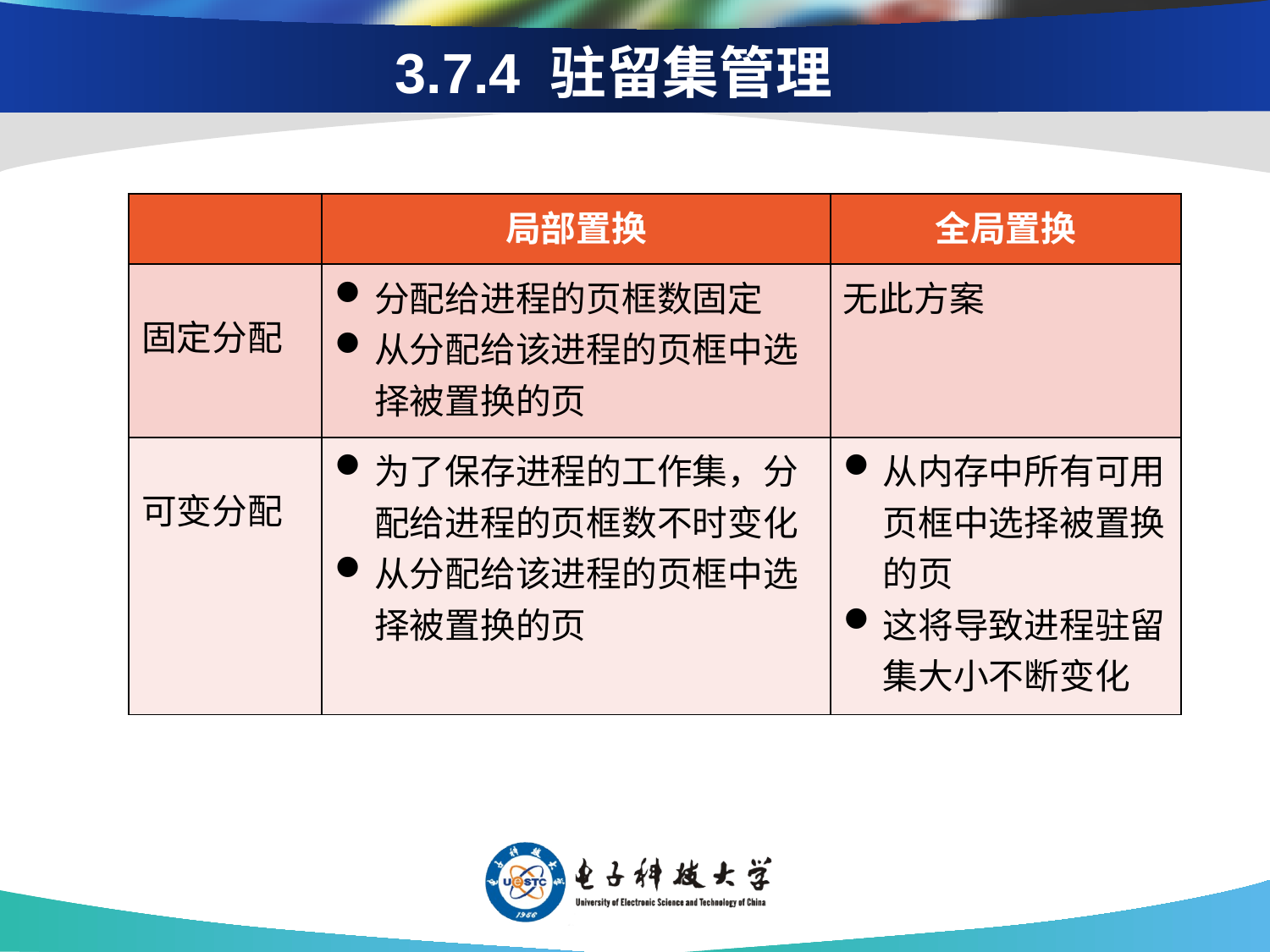

# 3.7.4 驻留集管理
|  | 局部置换 | 全局置换 |
| --- | --- | --- |
| 固定分配 | 分配给进程的页框数固定 从分配给该进程的页框中选择被置换的页 | 无此方案 |
| 可变分配 | 为了保存进程的工作集，分配给进程的页框数不时变化 从分配给该进程的页框中选择被置换的页 | 从内存中所有可用页框中选择被置换的页 这将导致进程驻留集大小不断变化 |